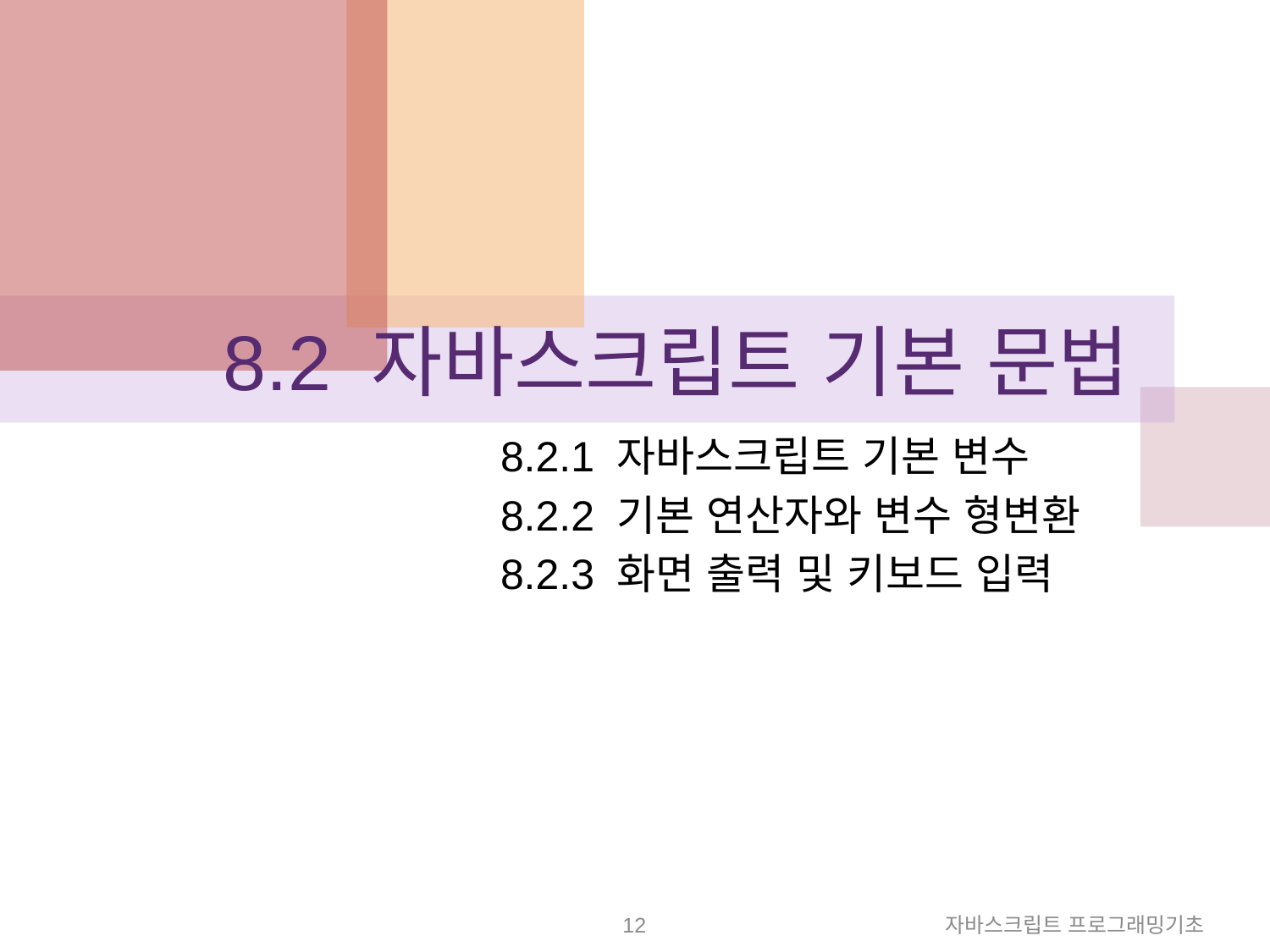

# 8.2 자바스크립트 기본 문법
8.2.1 자바스크립트 기본 변수
8.2.2 기본 연산자와 변수 형변환
8.2.3 화면 출력 및 키보드 입력
12
자바스크립트 프로그래밍기초